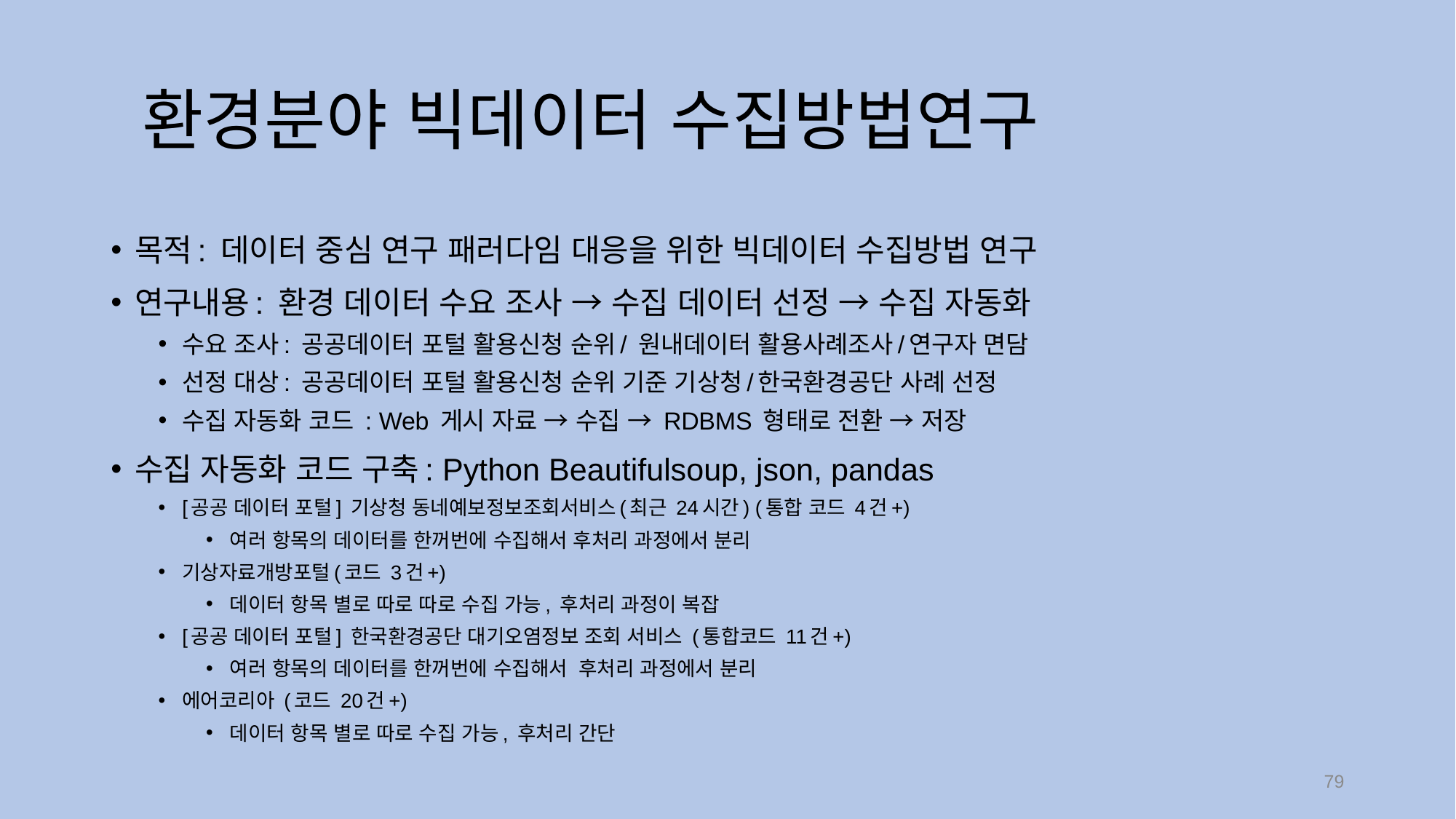

# 환경분야 빅데이터 수집방법연구
목적: 데이터 중심 연구 패러다임 대응을 위한 빅데이터 수집방법 연구
연구내용: 환경 데이터 수요 조사 → 수집 데이터 선정 → 수집 자동화
수요 조사: 공공데이터 포털 활용신청 순위/ 원내데이터 활용사례조사/연구자 면담
선정 대상: 공공데이터 포털 활용신청 순위 기준 기상청/한국환경공단 사례 선정
수집 자동화 코드 : Web 게시 자료 → 수집 → RDBMS 형태로 전환 → 저장
수집 자동화 코드 구축: Python Beautifulsoup, json, pandas
[공공 데이터 포털] 기상청 동네예보정보조회서비스(최근 24시간) (통합 코드 4건+)
여러 항목의 데이터를 한꺼번에 수집해서 후처리 과정에서 분리
기상자료개방포털(코드 3건+)
데이터 항목 별로 따로 따로 수집 가능, 후처리 과정이 복잡
[공공 데이터 포털] 한국환경공단 대기오염정보 조회 서비스 (통합코드 11건+)
여러 항목의 데이터를 한꺼번에 수집해서  후처리 과정에서 분리
에어코리아 (코드 20건+)
데이터 항목 별로 따로 수집 가능, 후처리 간단
79